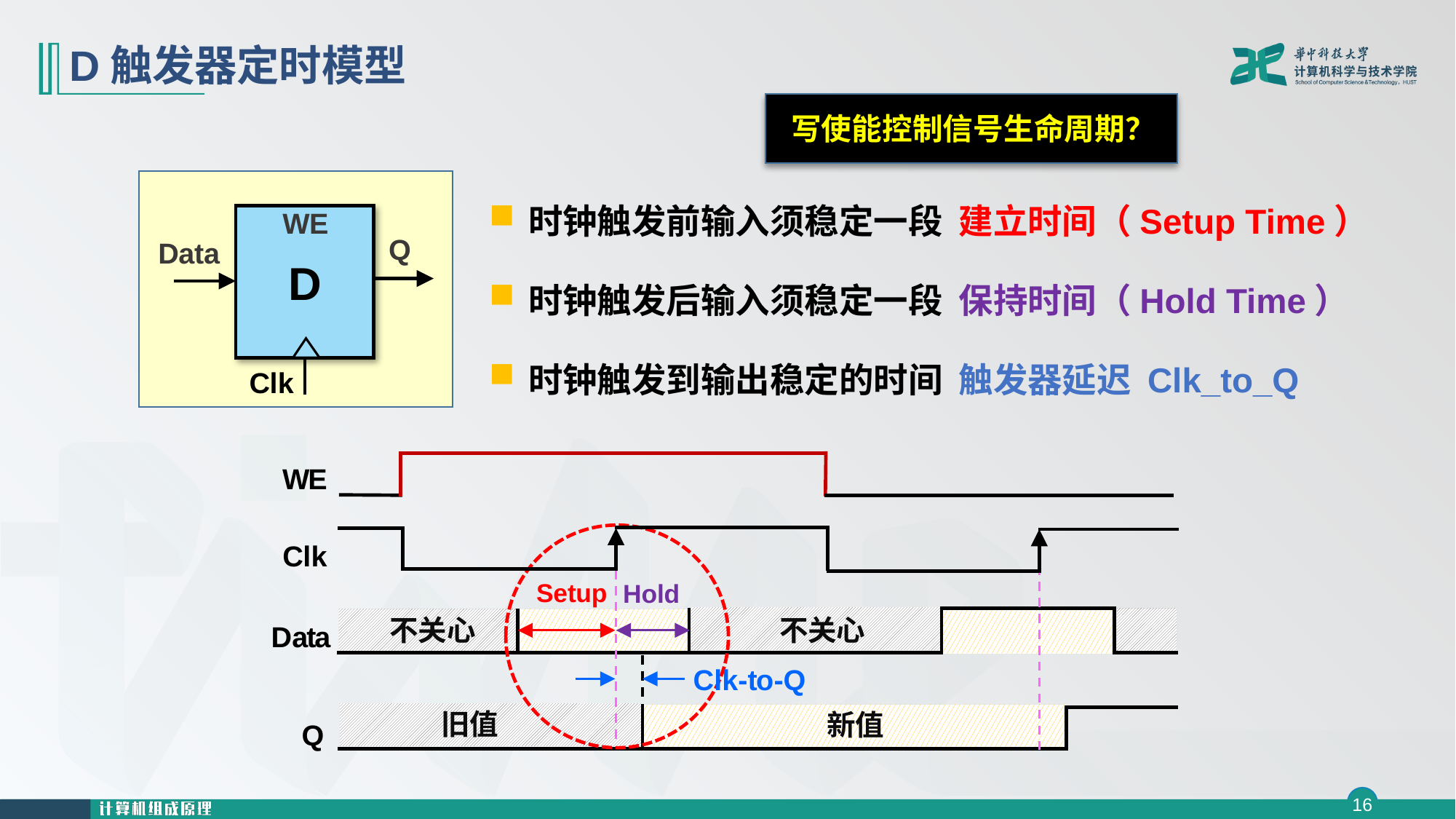

# D触发器定时模型

写使能控制信号生命周期？

D
Q
Data

Clk
时钟触发前输入须稳定一段  建立时间（Setup Time）
时钟触发后输入须稳定一段  保持时间（Hold Time）
时钟触发到输出稳定的时间  触发器延迟 Clk_to_Q
WE
WE

Clk
Setup
Hold

不关心

不关心
Data
Clk-to-Q

旧值
Q

新值